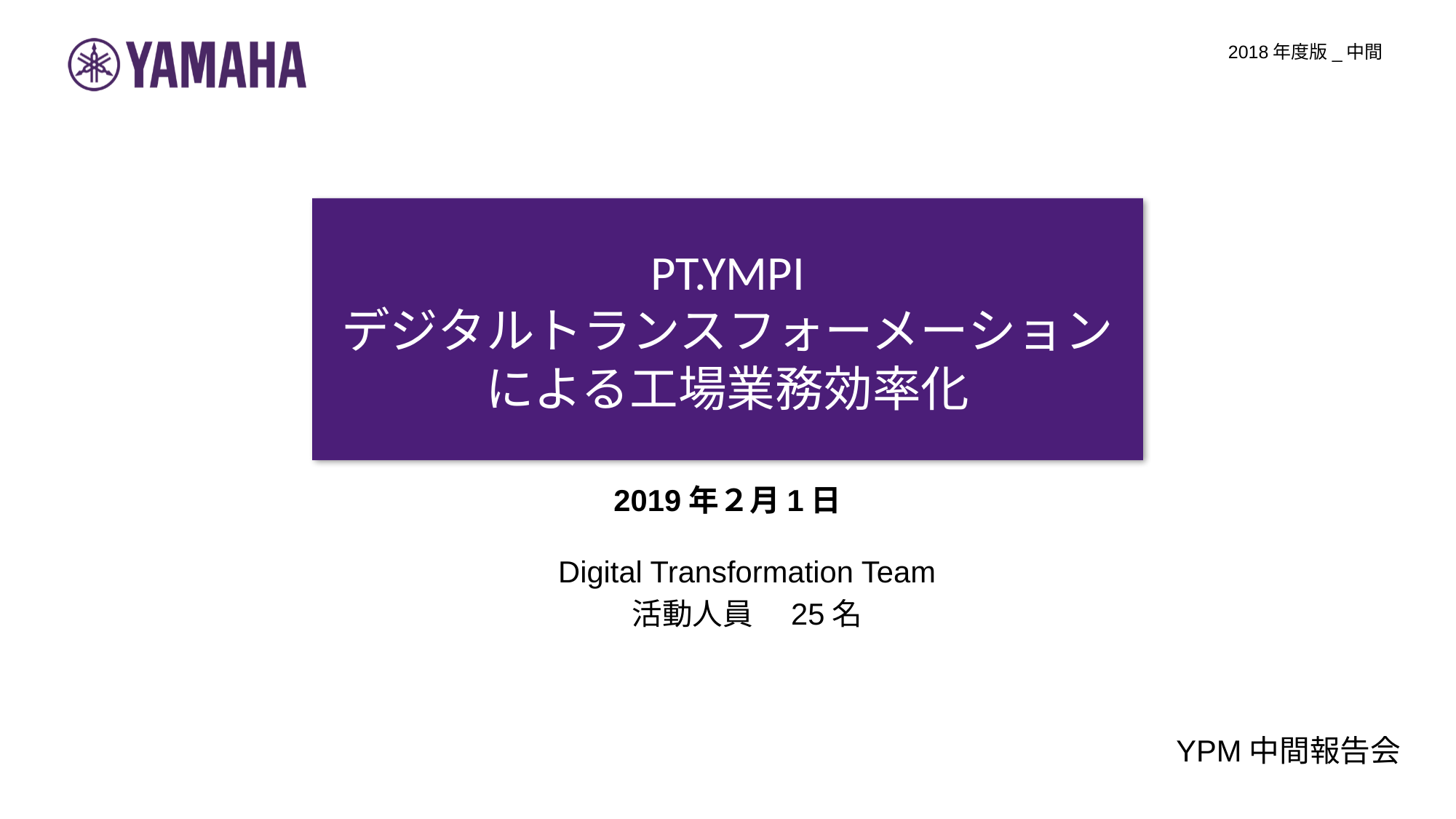

2018年度版_中間
# PT.YMPI デジタルトランスフォーメーションによる工場業務効率化
2019年２月1日
Digital Transformation Team
活動人員　25名
YPM中間報告会